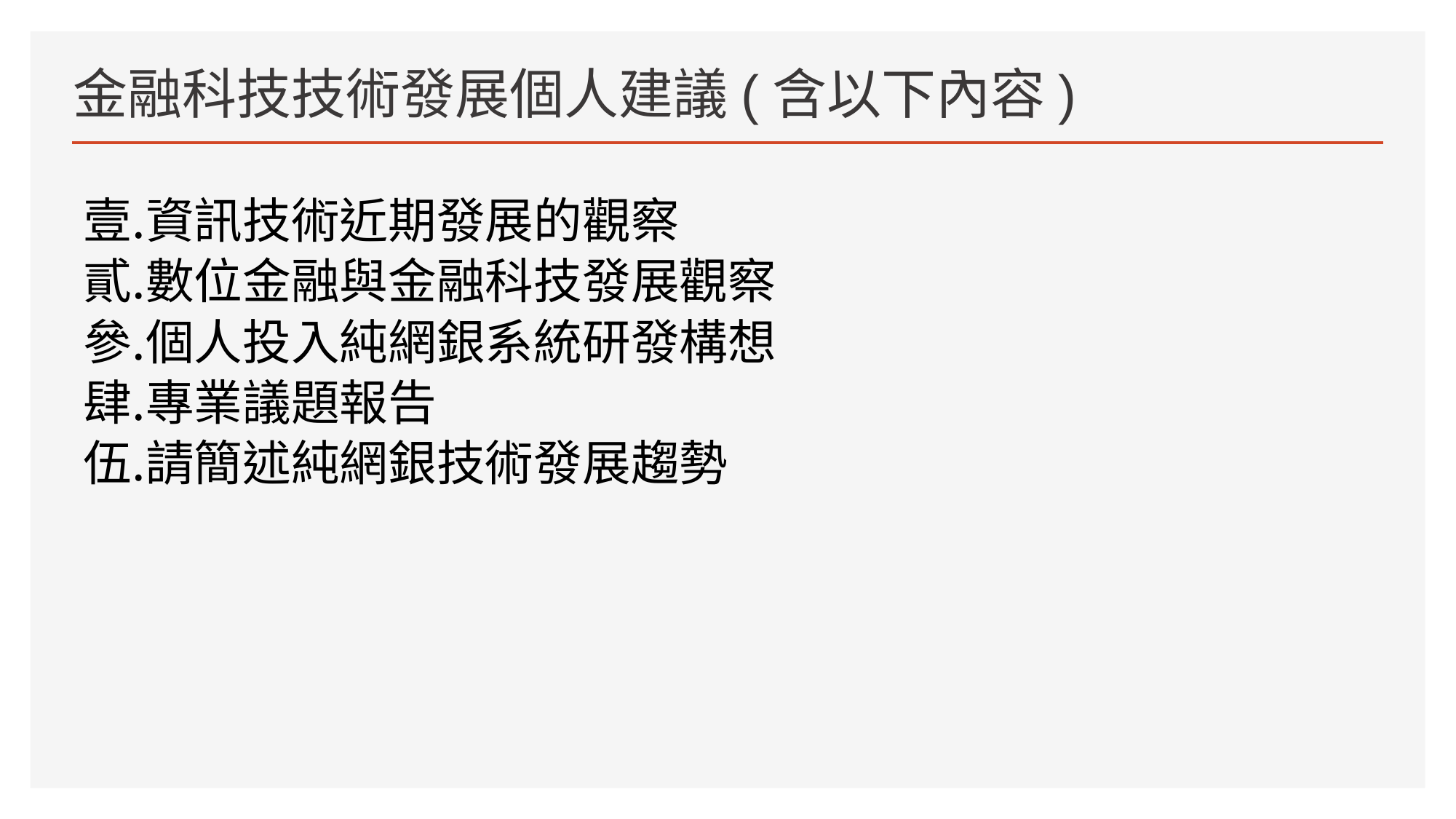

# 金融科技技術發展個人建議(含以下內容)

資訊技術近期發展的觀察
數位金融與金融科技發展觀察
個人投入純網銀系統研發構想
專業議題報告
請簡述純網銀技術發展趨勢